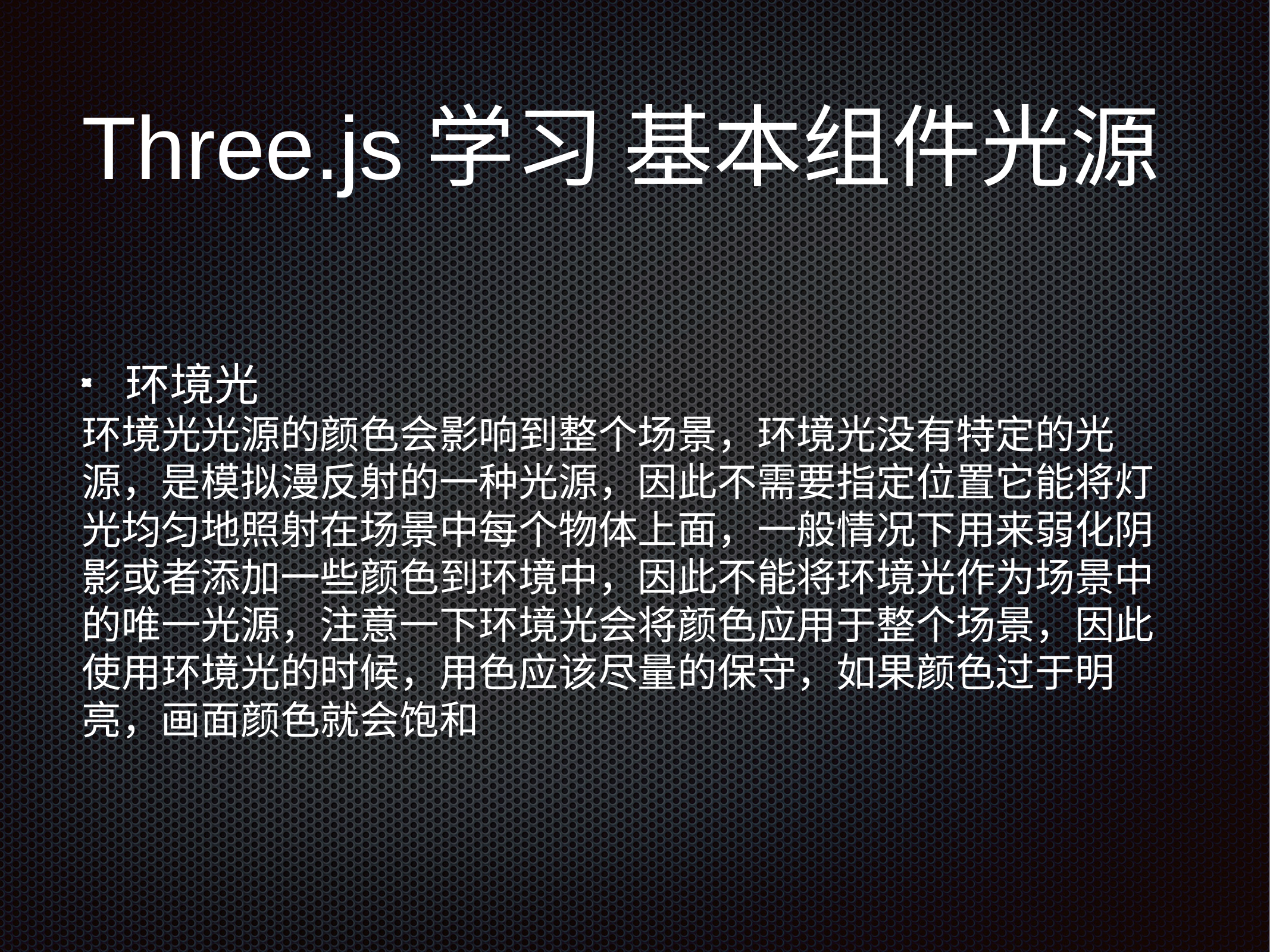

# Three.js学习 基本组件光源
环境光
环境光光源的颜色会影响到整个场景，环境光没有特定的光源，是模拟漫反射的一种光源，因此不需要指定位置它能将灯光均匀地照射在场景中每个物体上面，一般情况下用来弱化阴影或者添加一些颜色到环境中，因此不能将环境光作为场景中的唯一光源，注意一下环境光会将颜色应用于整个场景，因此使用环境光的时候，用色应该尽量的保守，如果颜色过于明亮，画面颜色就会饱和